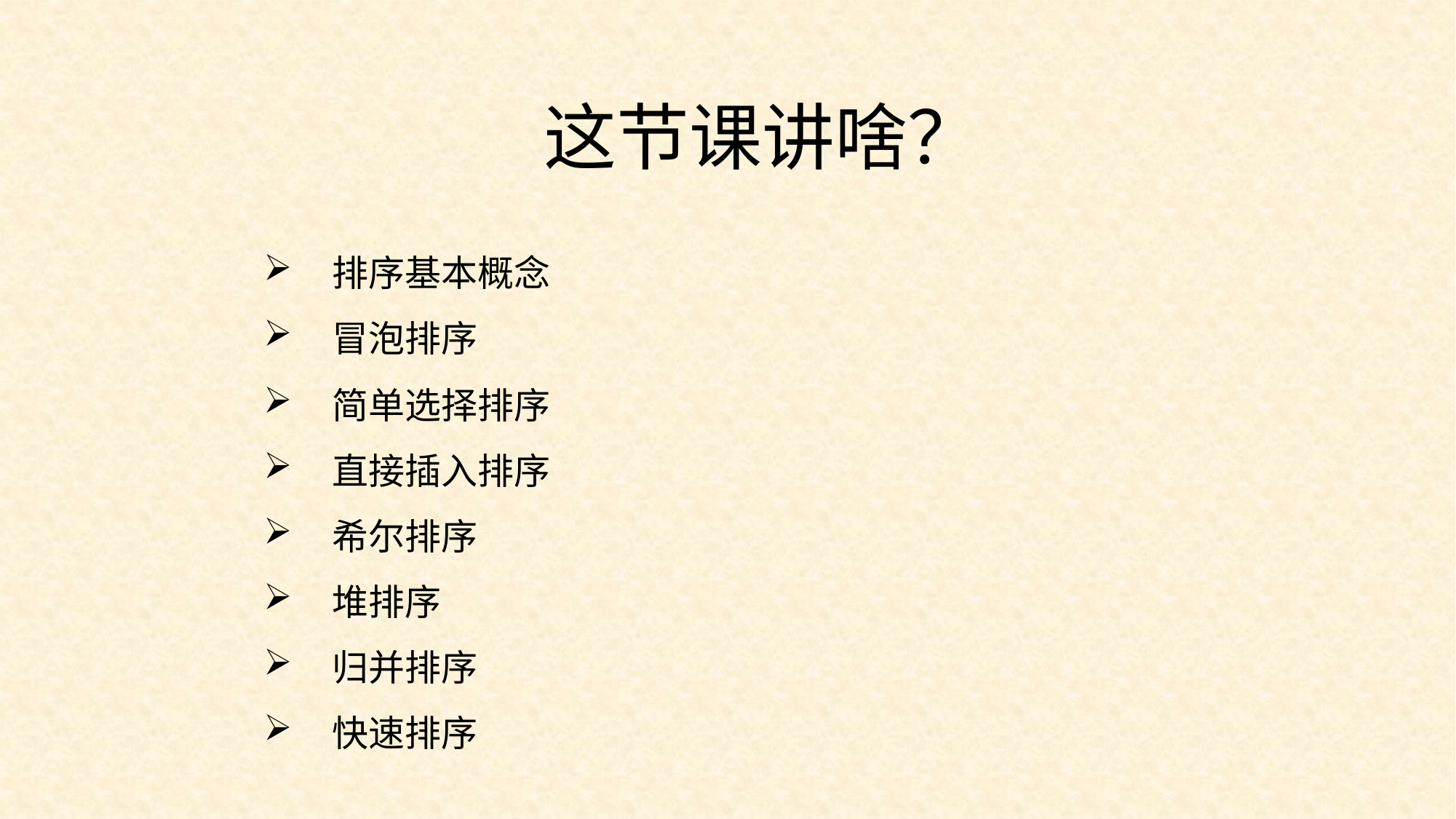

这节课讲啥？
排序基本概念
冒泡排序
简单选择排序
直接插入排序
希尔排序
堆排序
归并排序
快速排序